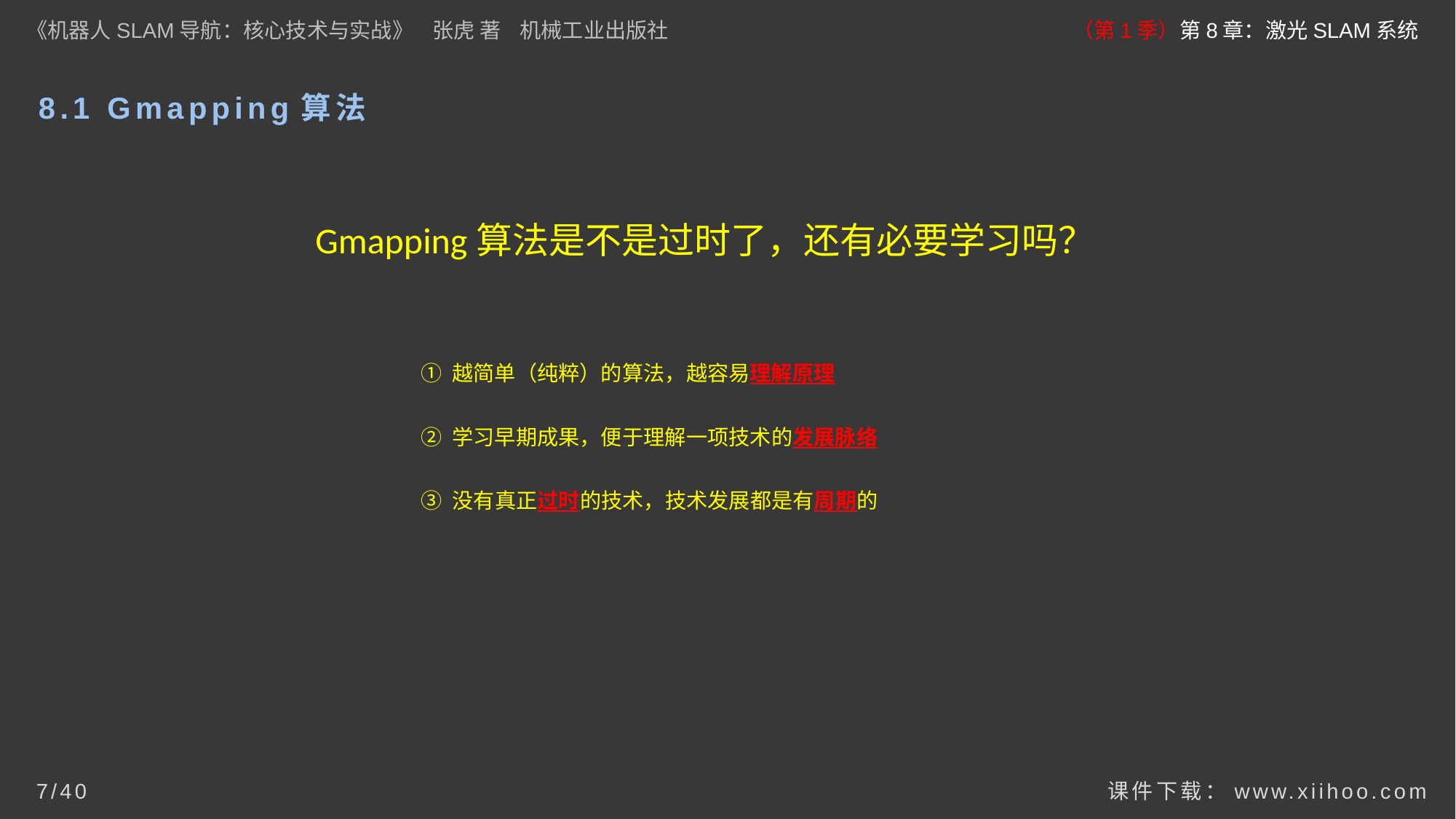

《机器人SLAM导航：核心技术与实战》    张虎 著    机械工业出版社
（第1季）第8章：激光SLAM系统
# 8.1 Gmapping算法
Gmapping算法是不是过时了，还有必要学习吗？
① 越简单（纯粹）的算法，越容易理解原理
② 学习早期成果，便于理解一项技术的发展脉络
③ 没有真正过时的技术，技术发展都是有周期的
课件下载：www.xiihoo.com
7/40